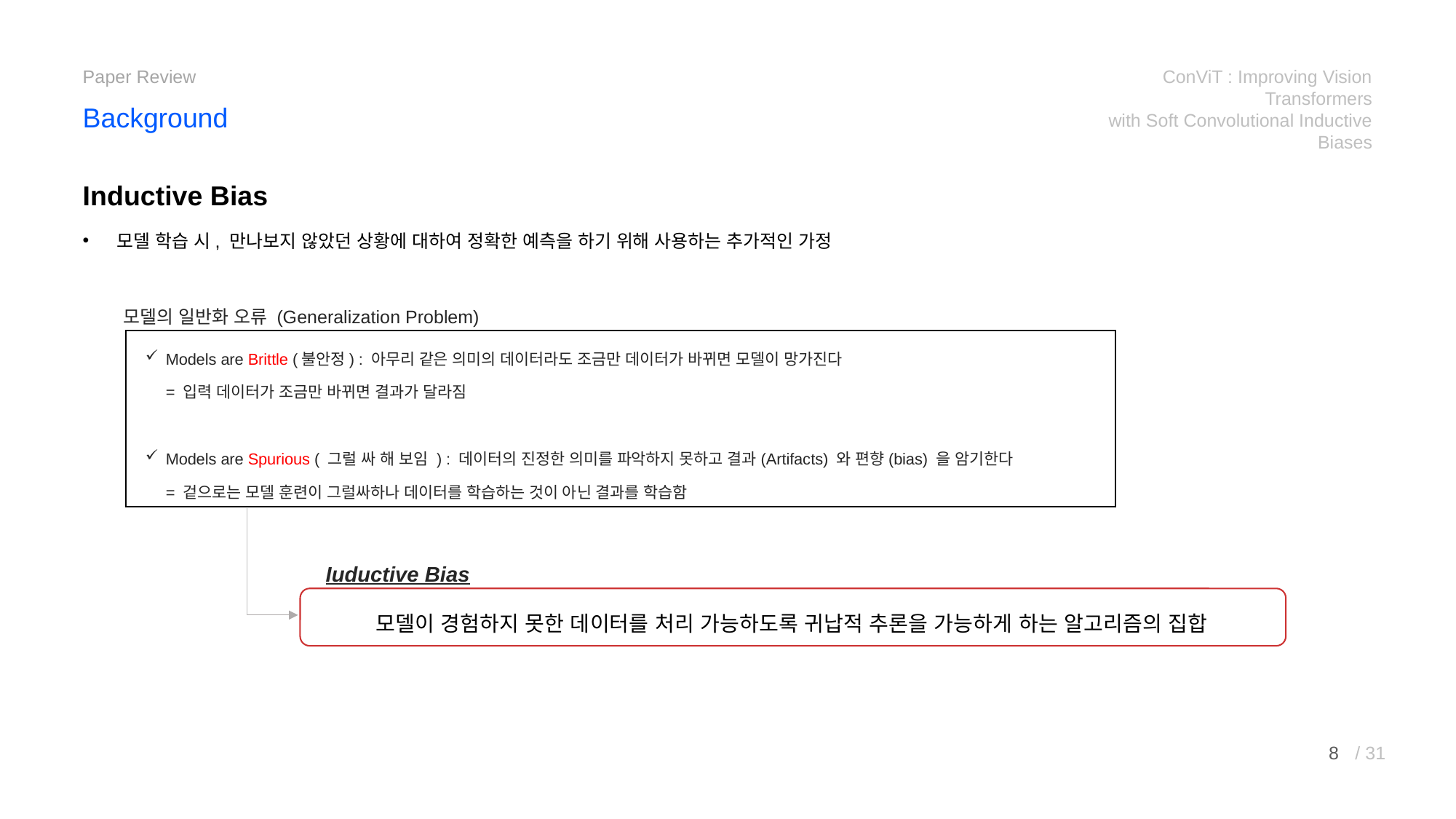

Paper Review
ConViT : Improving Vision Transformers
with Soft Convolutional Inductive Biases
Background
Inductive Bias

모델 학습 시, 만나보지 않았던 상황에 대하여 정확한 예측을 하기 위해 사용하는 추가적인 가정
    모델의 일반화 오류 (Generalization Problem)
Models are Brittle (불안정) : 아무리 같은 의미의 데이터라도 조금만 데이터가 바뀌면 모델이 망가진다
= 입력 데이터가 조금만 바뀌면 결과가 달라짐
Models are Spurious ( 그럴 싸 해 보임 ) : 데이터의 진정한 의미를 파악하지 못하고 결과(Artifacts) 와 편향(bias) 을 암기한다
= 겉으로는 모델 훈련이 그럴싸하나 데이터를 학습하는 것이 아닌 결과를 학습함

Iuductive Bias

모델이 경험하지 못한 데이터를 처리 가능하도록 귀납적 추론을 가능하게 하는 알고리즘의 집합
8
/ 31